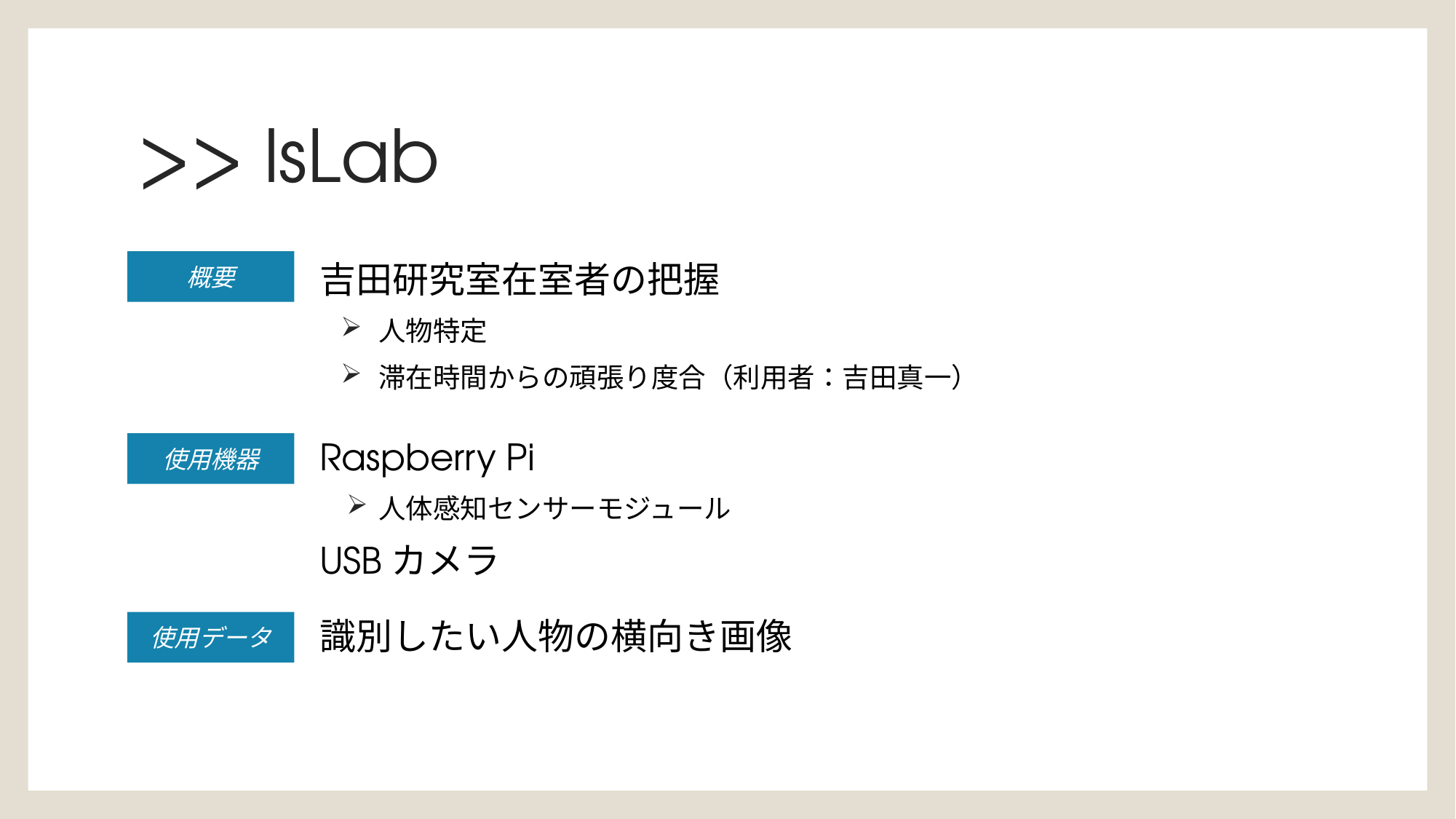

# >> lsLab
概要
吉田研究室在室者の把握
人物特定
滞在時間からの頑張り度合（利用者：吉田真一）
Raspberry Pi
人体感知センサーモジュール
USBカメラ
識別したい人物の横向き画像

使用機器
使用データ